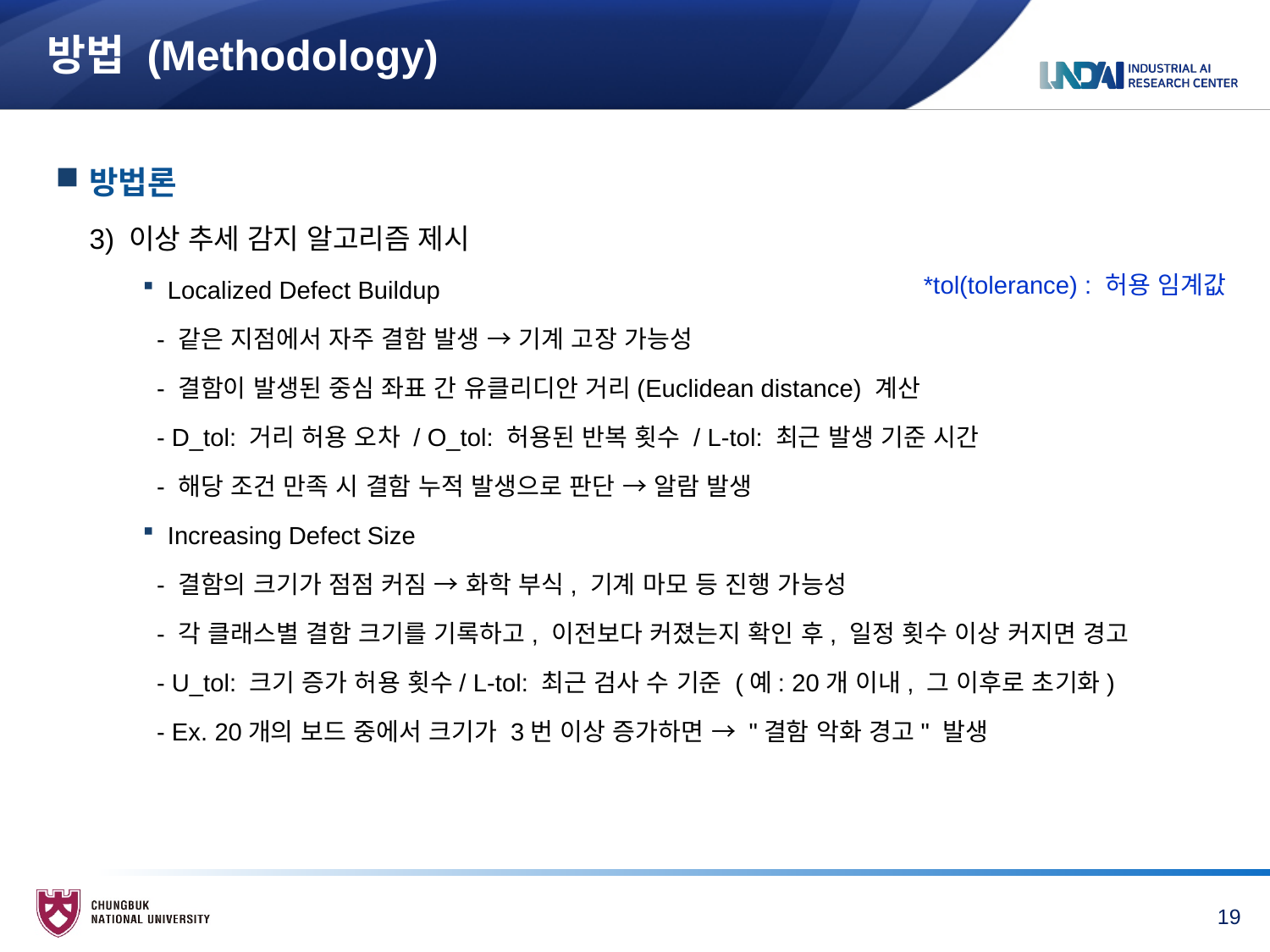

# 방법 (Methodology)
방법론
3) 이상 추세 감지 알고리즘 제시
Localized Defect Buildup
  - 같은 지점에서 자주 결함 발생 → 기계 고장 가능성
  - 결함이 발생된 중심 좌표 간 유클리디안 거리(Euclidean distance) 계산
  - D_tol: 거리 허용 오차 / O_tol: 허용된 반복 횟수 / L-tol: 최근 발생 기준 시간
  - 해당 조건 만족 시 결함 누적 발생으로 판단 → 알람 발생
Increasing Defect Size
  - 결함의 크기가 점점 커짐 → 화학 부식, 기계 마모 등 진행 가능성
  - 각 클래스별 결함 크기를 기록하고, 이전보다 커졌는지 확인 후, 일정 횟수 이상 커지면 경고
  - U_tol: 크기 증가 허용 횟수/ L-tol: 최근 검사 수 기준 (예: 20개 이내, 그 이후로 초기화)
  - Ex. 20개의 보드 중에서 크기가 3번 이상 증가하면 → "결함 악화 경고" 발생
*tol(tolerance) : 허용 임계값